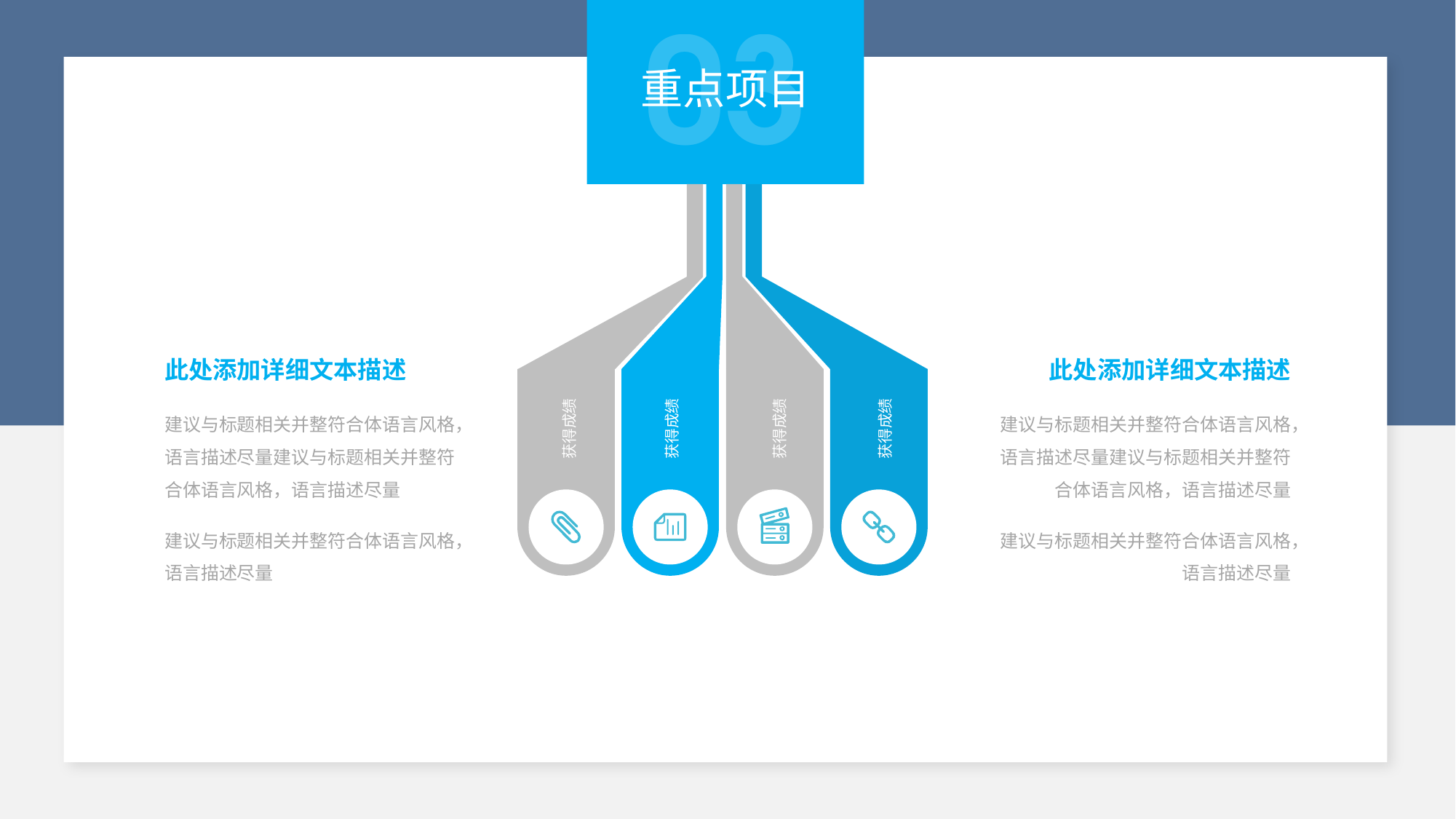

03
重点项目

此处添加详细文本描述
建议与标题相关并整符合体语言风格，语言描述尽量建议与标题相关并整符合体语言风格，语言描述尽量
建议与标题相关并整符合体语言风格，语言描述尽量

此处添加详细文本描述
建议与标题相关并整符合体语言风格，语言描述尽量建议与标题相关并整符合体语言风格，语言描述尽量
建议与标题相关并整符合体语言风格，语言描述尽量

获得成绩
获得成绩
获得成绩
获得成绩